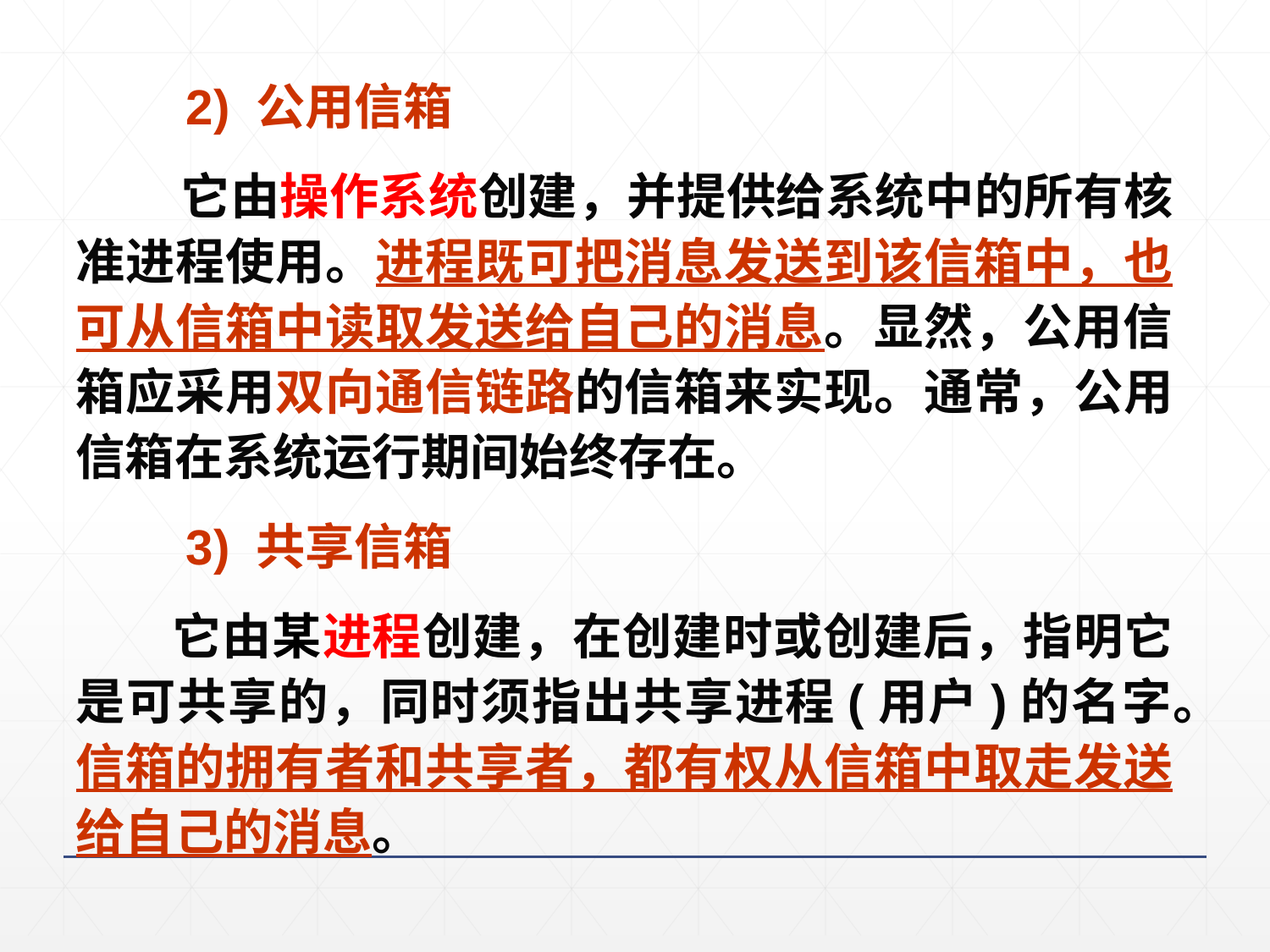

2) 公用信箱
        它由操作系统创建，并提供给系统中的所有核准进程使用。进程既可把消息发送到该信箱中，也可从信箱中读取发送给自己的消息。显然，公用信箱应采用双向通信链路的信箱来实现。通常，公用信箱在系统运行期间始终存在。
        3) 共享信箱
       它由某进程创建，在创建时或创建后，指明它是可共享的，同时须指出共享进程(用户)的名字。信箱的拥有者和共享者，都有权从信箱中取走发送给自己的消息。